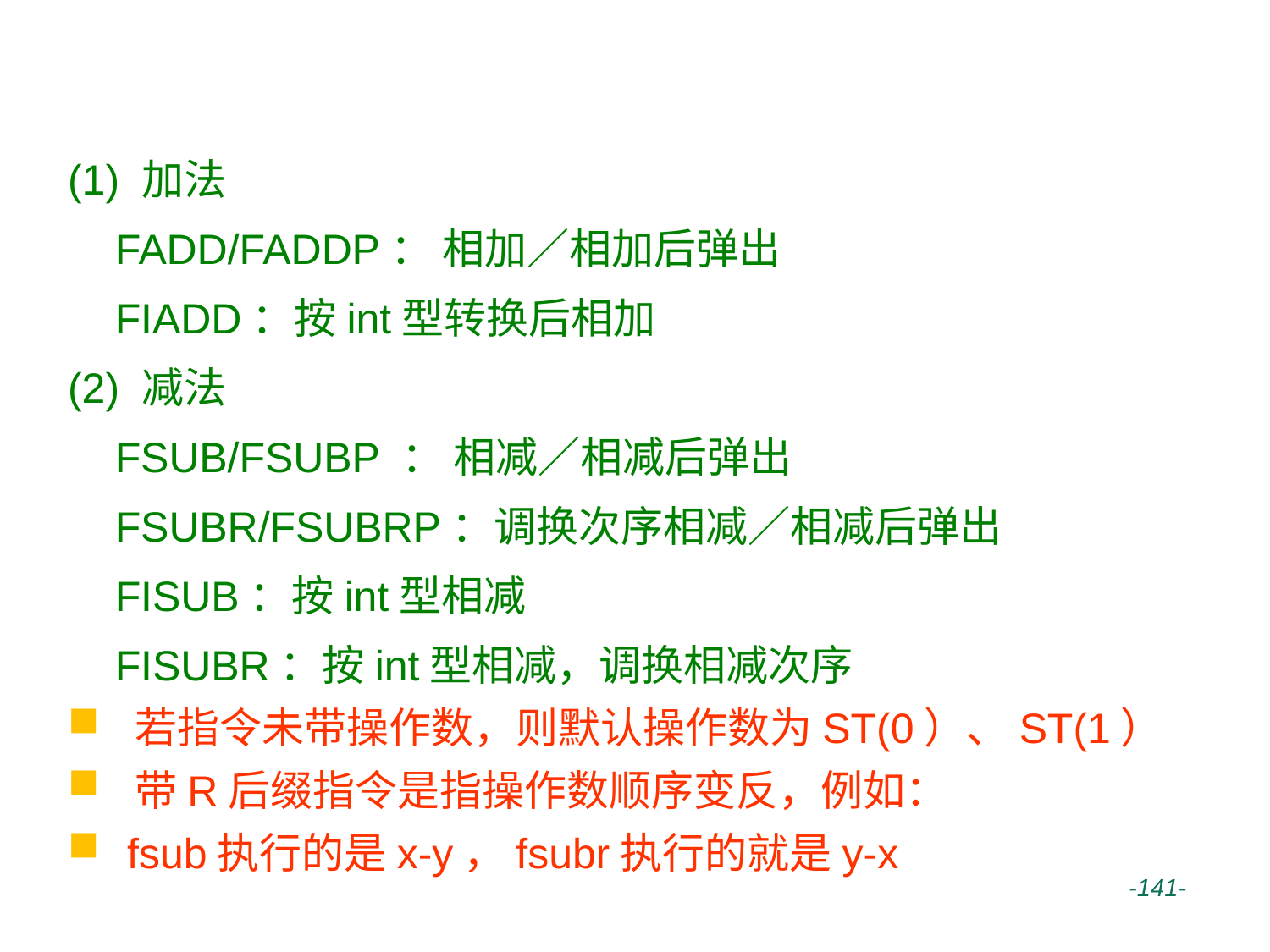

# X87 FPU指令---(算术运算)
(1) 加法
    FADD/FADDP： 相加／相加后弹出
    FIADD：按int型转换后相加
(2) 减法
    FSUB/FSUBP ： 相减／相减后弹出
    FSUBR/FSUBRP：调换次序相减／相减后弹出
    FISUB：按int型相减
    FISUBR：按int型相减，调换相减次序
 若指令未带操作数，则默认操作数为ST(0）、ST(1）
 带R后缀指令是指操作数顺序变反，例如：
 fsub执行的是x-y，fsubr执行的就是y-x

 -141-